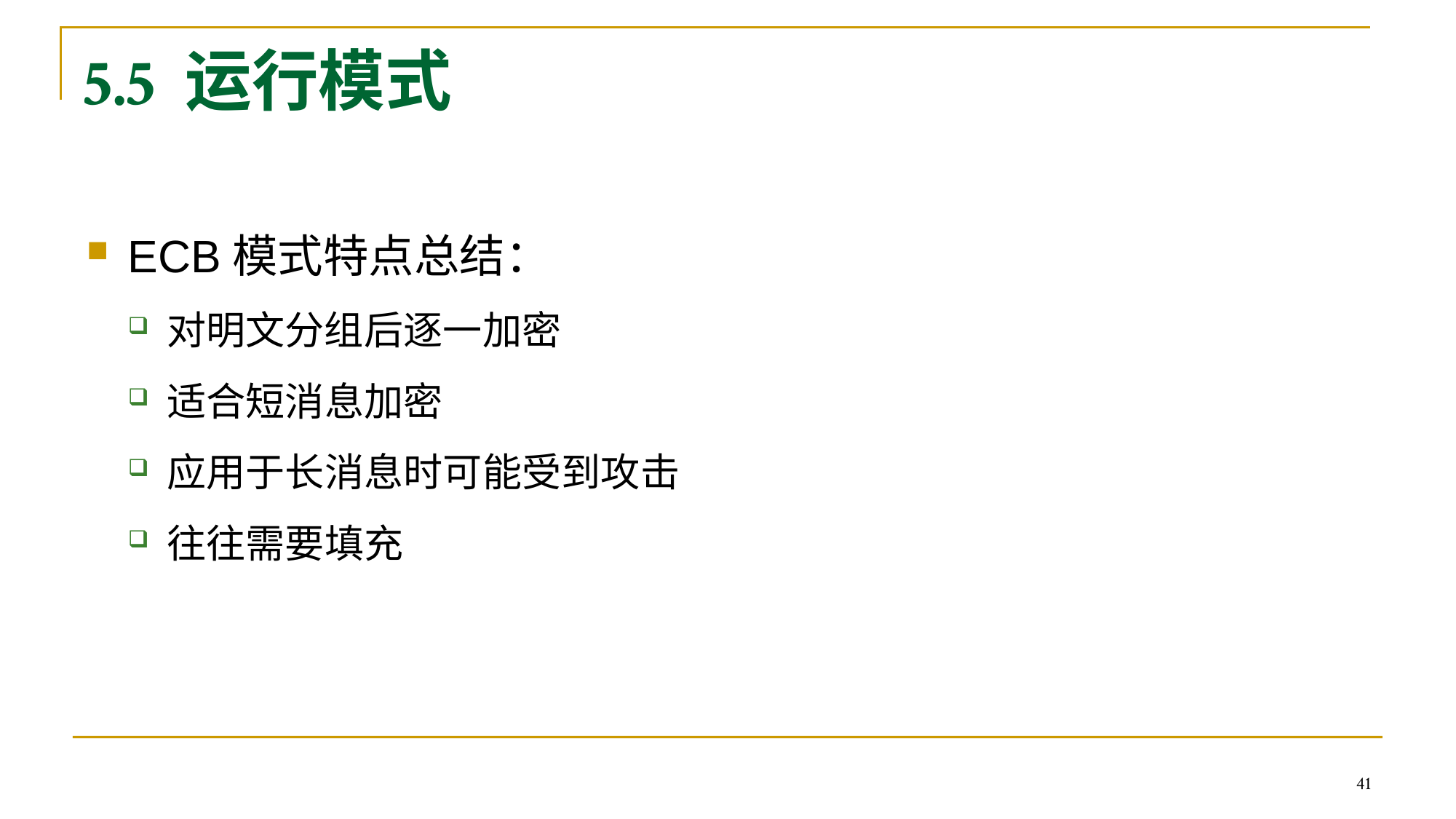

# 5.5 运行模式
ECB模式特点总结：
对明文分组后逐一加密
适合短消息加密
应用于长消息时可能受到攻击
往往需要填充

41